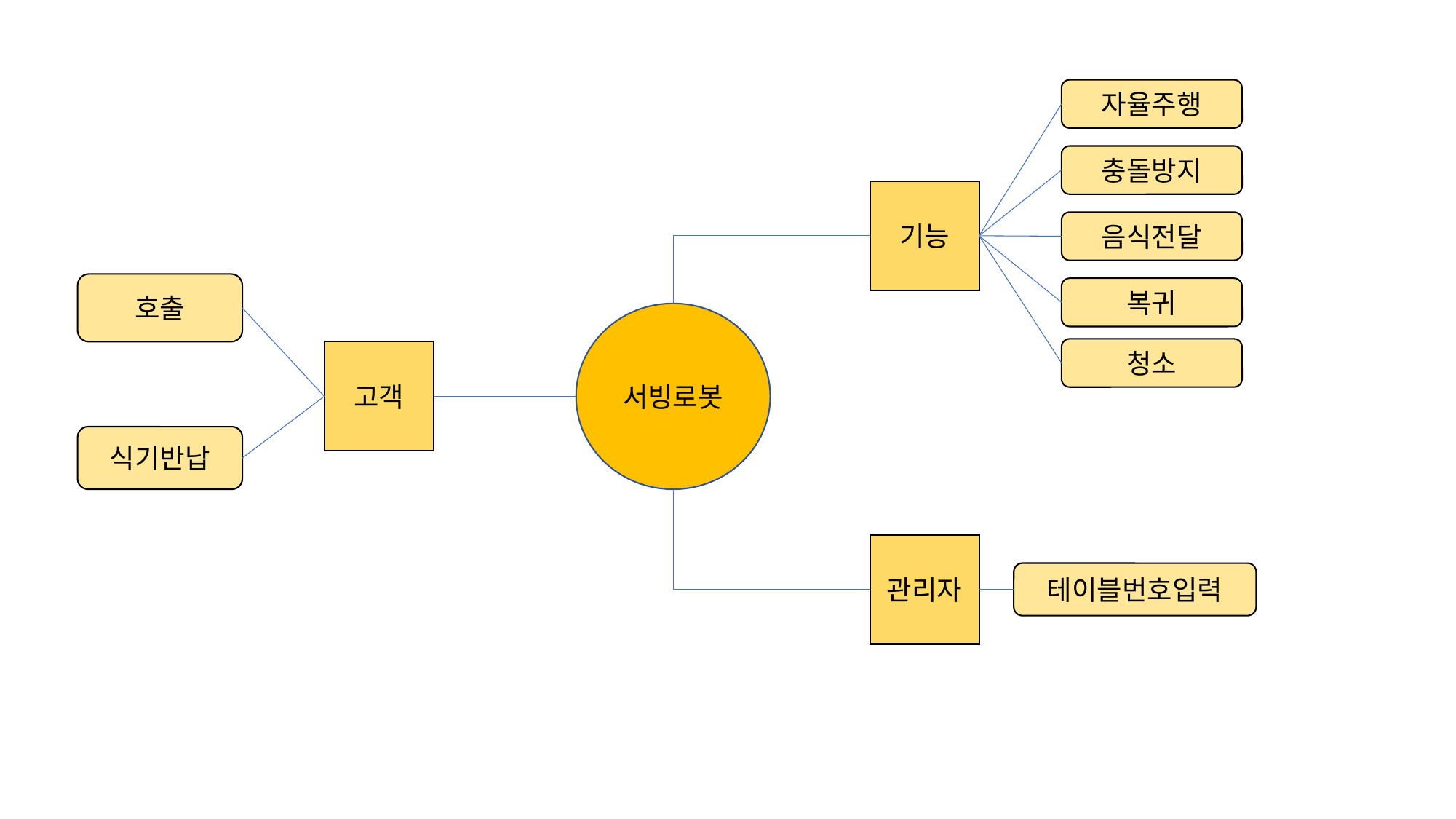

자율주행
충돌방지
기능
음식전달
호출
복귀
서빙로봇
청소
고객
식기반납
관리자
테이블번호입력